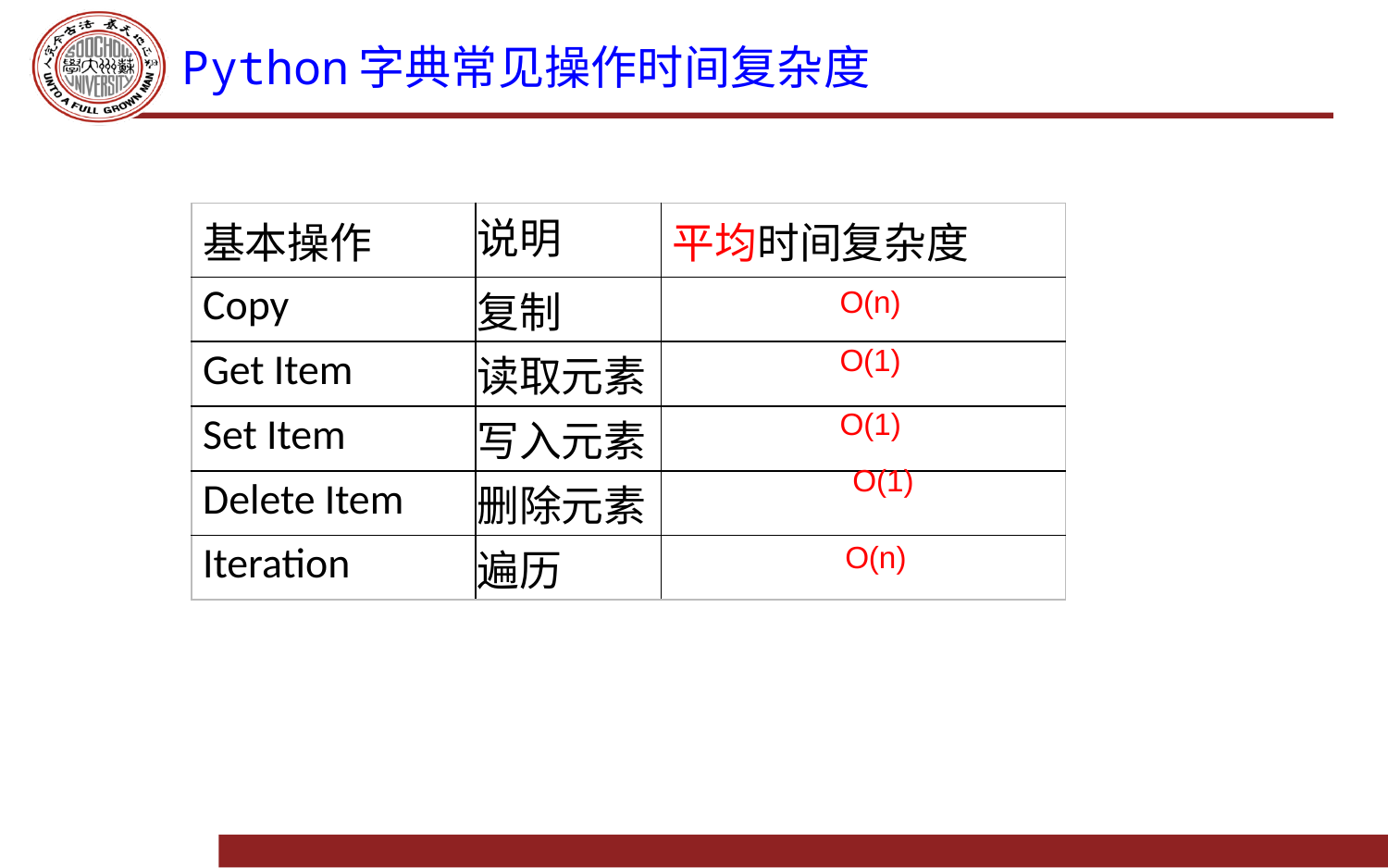

# Python字典常见操作时间复杂度
| 基本操作 | 说明 | 平均时间复杂度 |
| --- | --- | --- |
| Copy | 复制 | O(n) |
| Get Item | 读取元素 | O(1) |
| Set Item | 写入元素 | O(1) |
| Delete Item | 删除元素 | O(1) |
| Iteration | 遍历 | O(n) |
O(n)
O(1)
O(1)
O(1)
O(n)